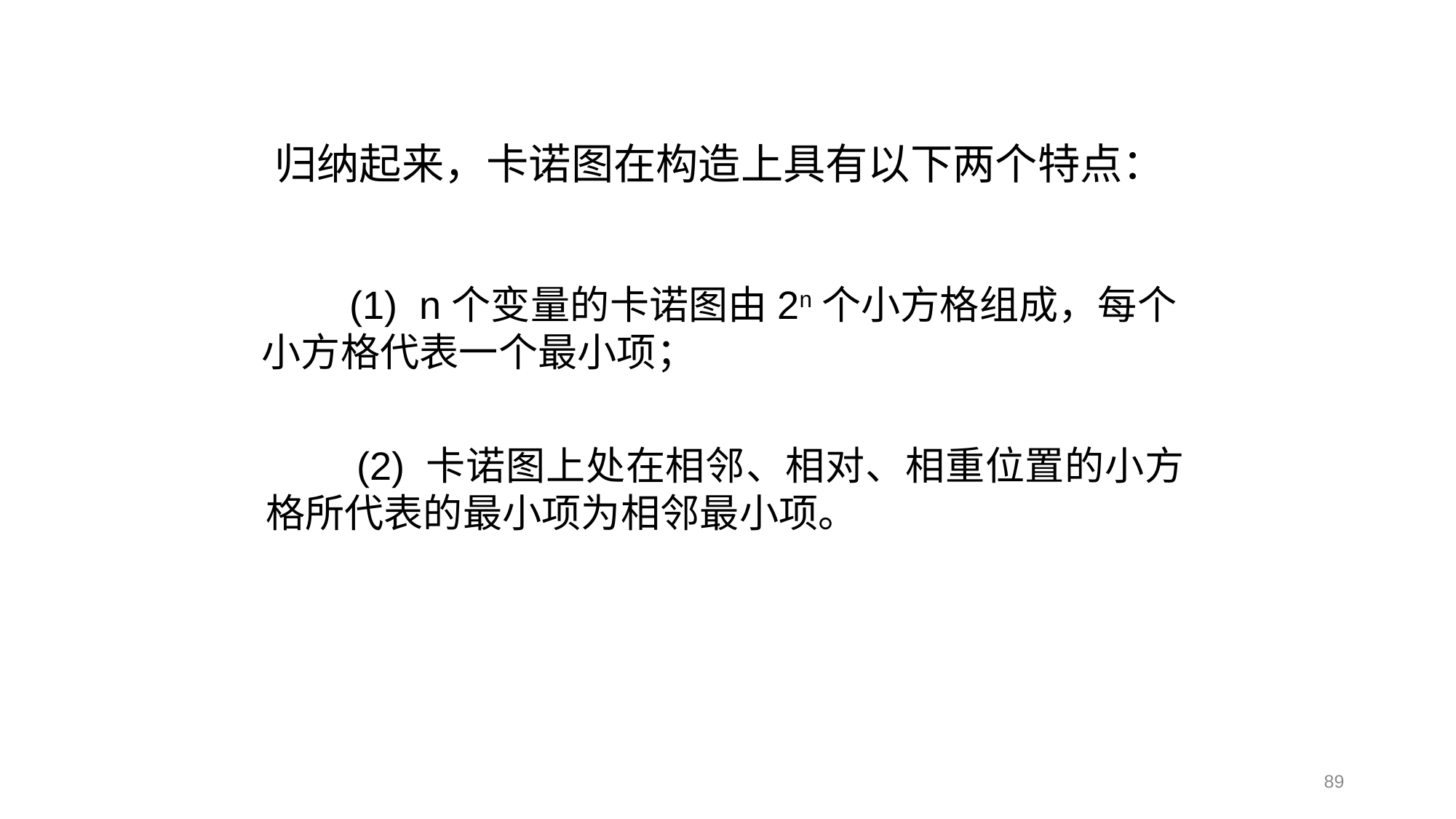

归纳起来，卡诺图在构造上具有以下两个特点：
        (1)  n个变量的卡诺图由2n个小方格组成，每个小方格代表一个最小项；
        (2) 卡诺图上处在相邻、相对、相重位置的小方格所代表的最小项为相邻最小项。
89